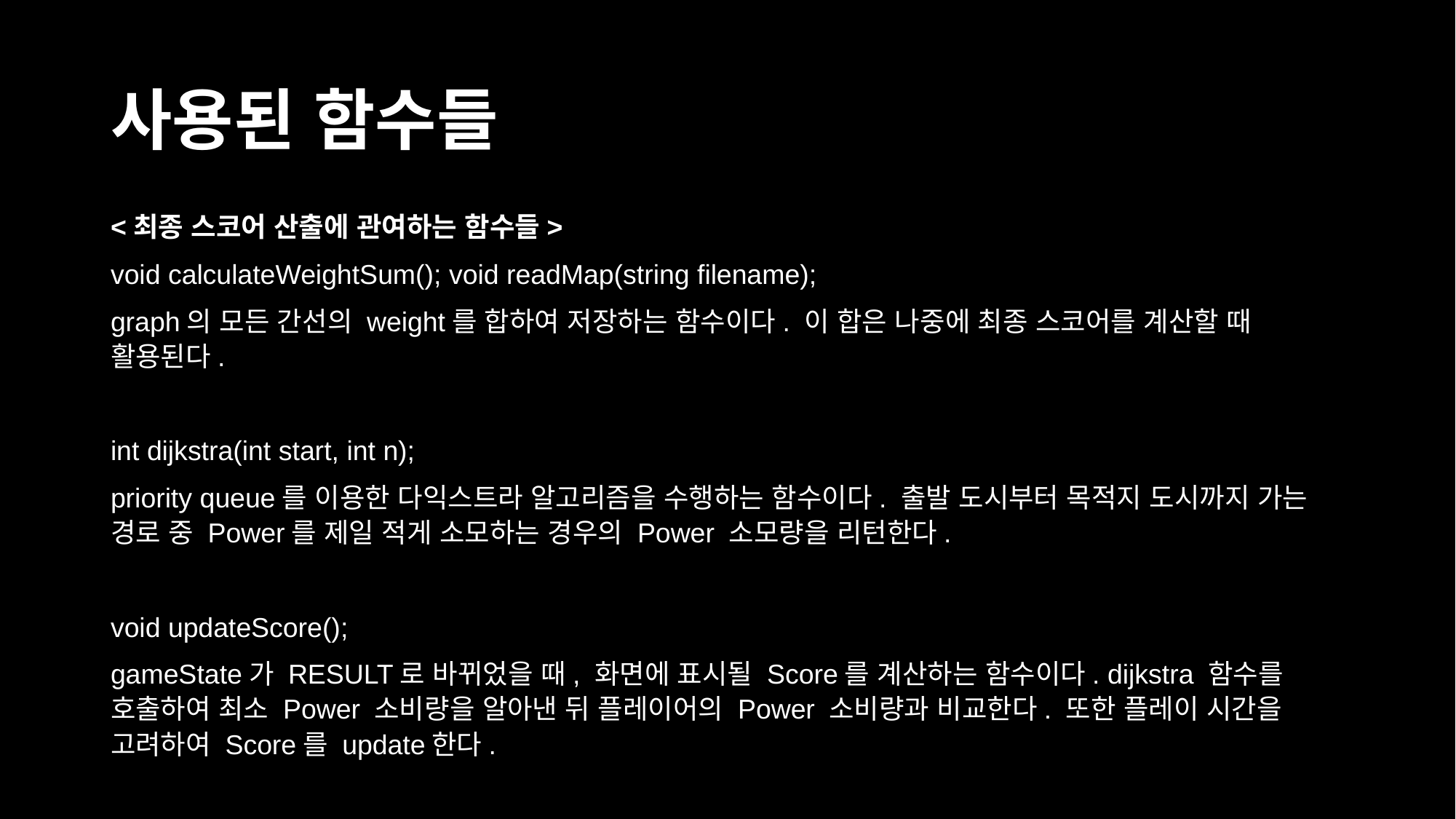

# 사용된 함수들
<최종 스코어 산출에 관여하는 함수들>
void calculateWeightSum(); void readMap(string filename);
graph의 모든 간선의 weight를 합하여 저장하는 함수이다. 이 합은 나중에 최종 스코어를 계산할 때 활용된다.

int dijkstra(int start, int n);
priority queue를 이용한 다익스트라 알고리즘을 수행하는 함수이다. 출발 도시부터 목적지 도시까지 가는 경로 중 Power를 제일 적게 소모하는 경우의 Power 소모량을 리턴한다.

void updateScore();
gameState가 RESULT로 바뀌었을 때, 화면에 표시될 Score를 계산하는 함수이다. dijkstra 함수를 호출하여 최소 Power 소비량을 알아낸 뒤 플레이어의 Power 소비량과 비교한다. 또한 플레이 시간을 고려하여 Score를 update한다.